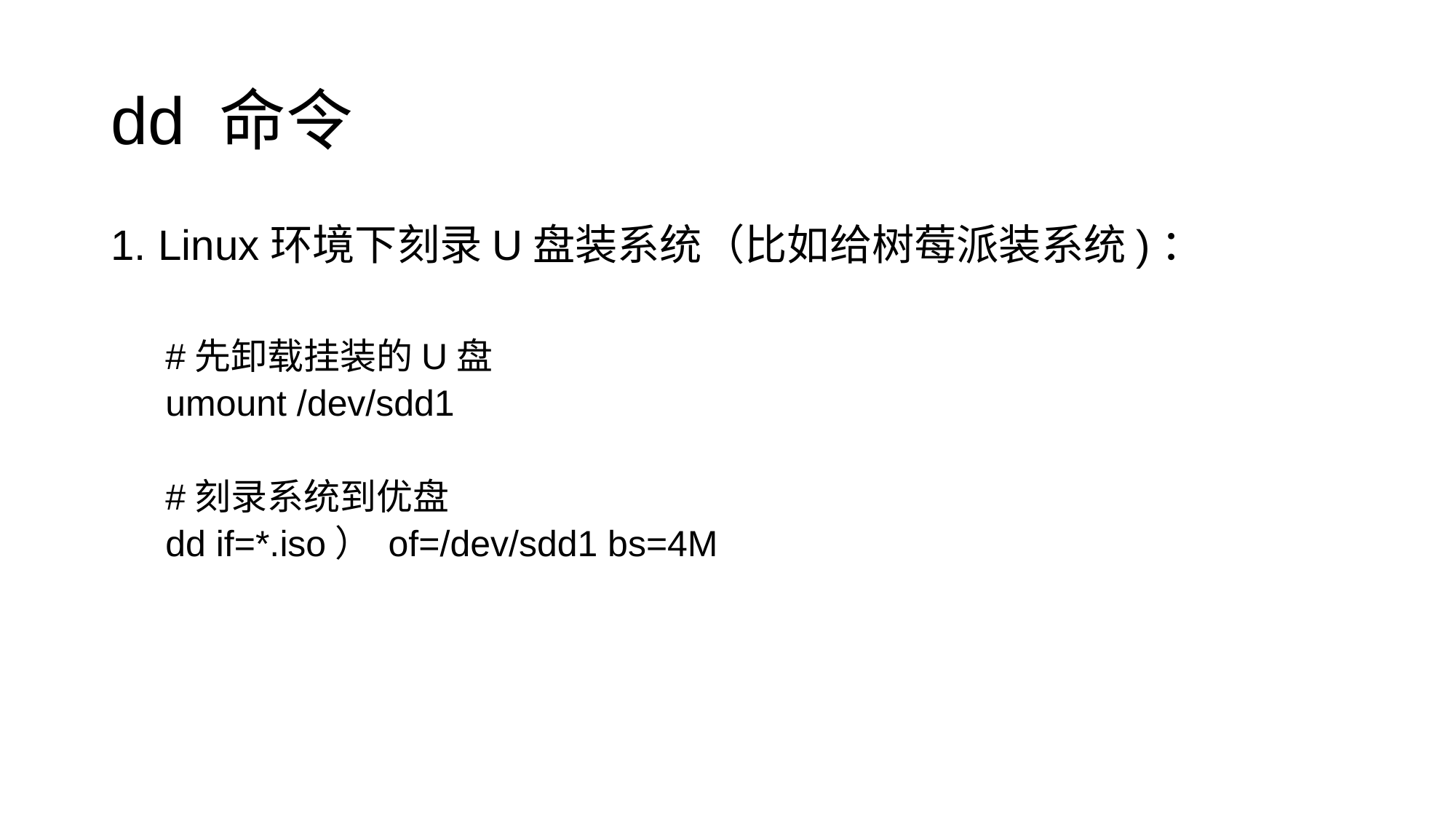

# dd 命令
1. Linux环境下刻录U盘装系统（比如给树莓派装系统)：

#先卸载挂装的U盘
umount /dev/sdd1

#刻录系统到优盘
dd if=*.iso） of=/dev/sdd1 bs=4M